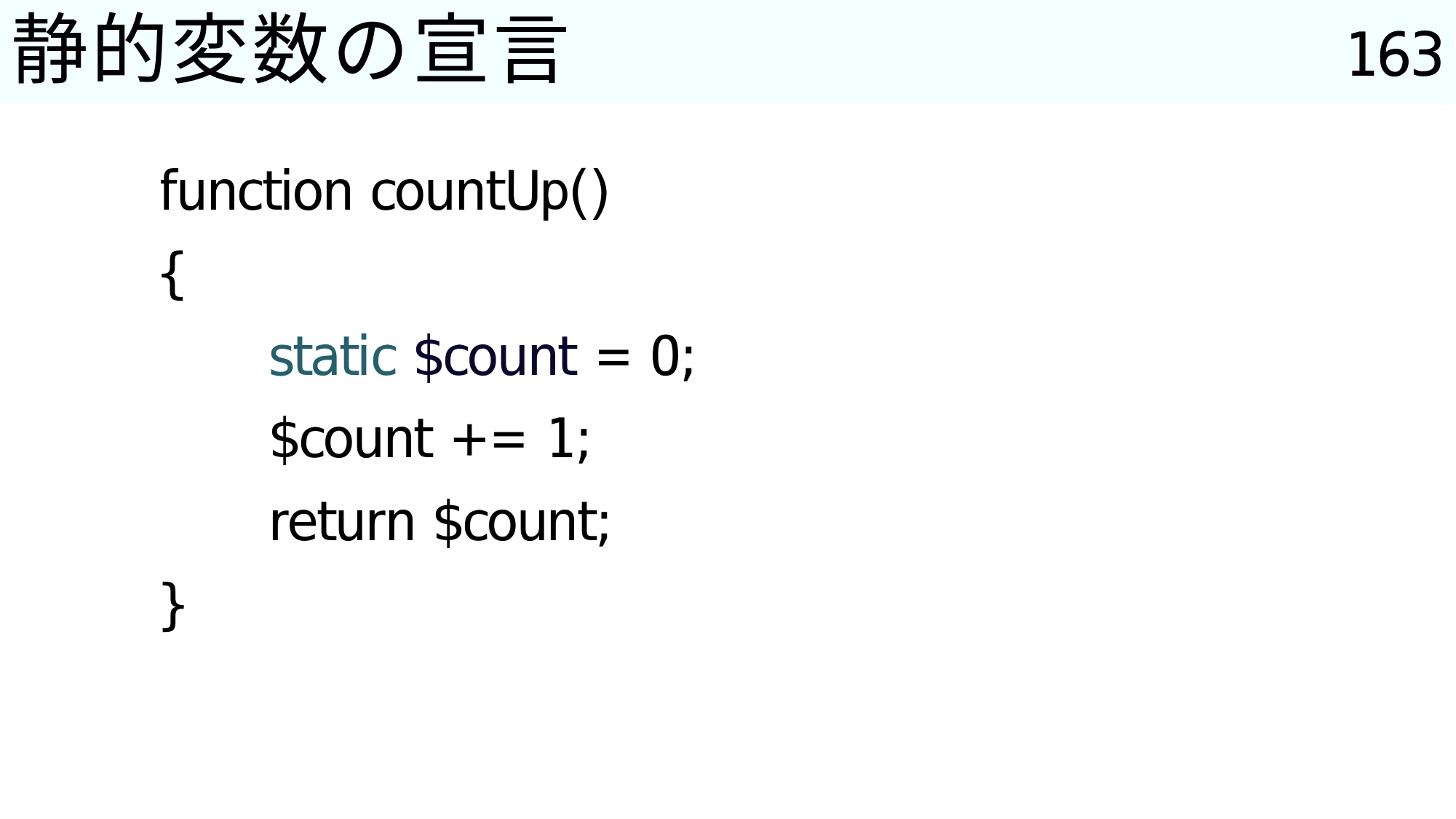

163
# 静的変数の宣言
function countUp()
{
	static $count = 0;
	$count += 1;
	return $count;
}